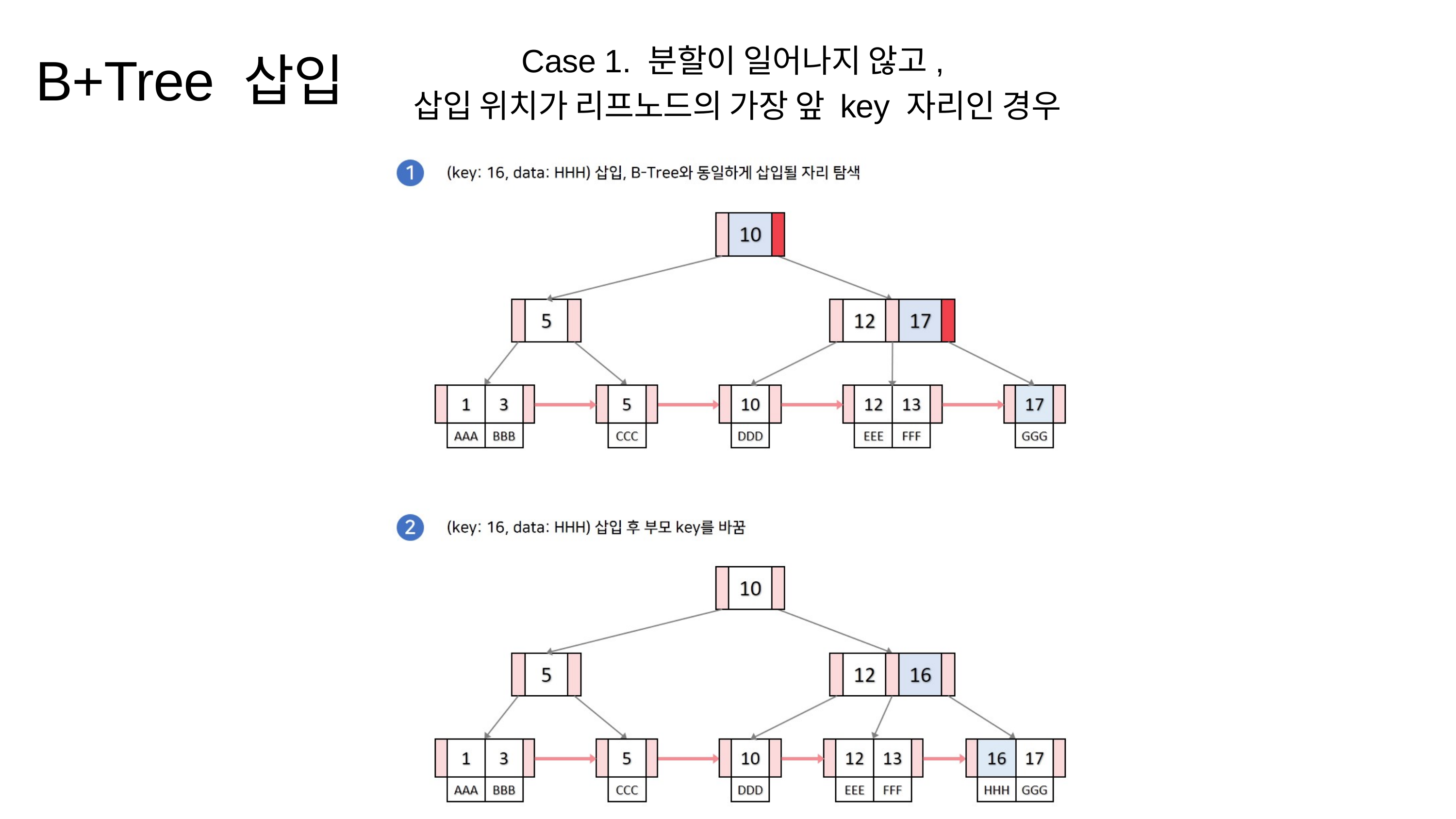

Case 1. 분할이 일어나지 않고,
삽입 위치가 리프노드의 가장 앞 key 자리인 경우
B+Tree 삽입